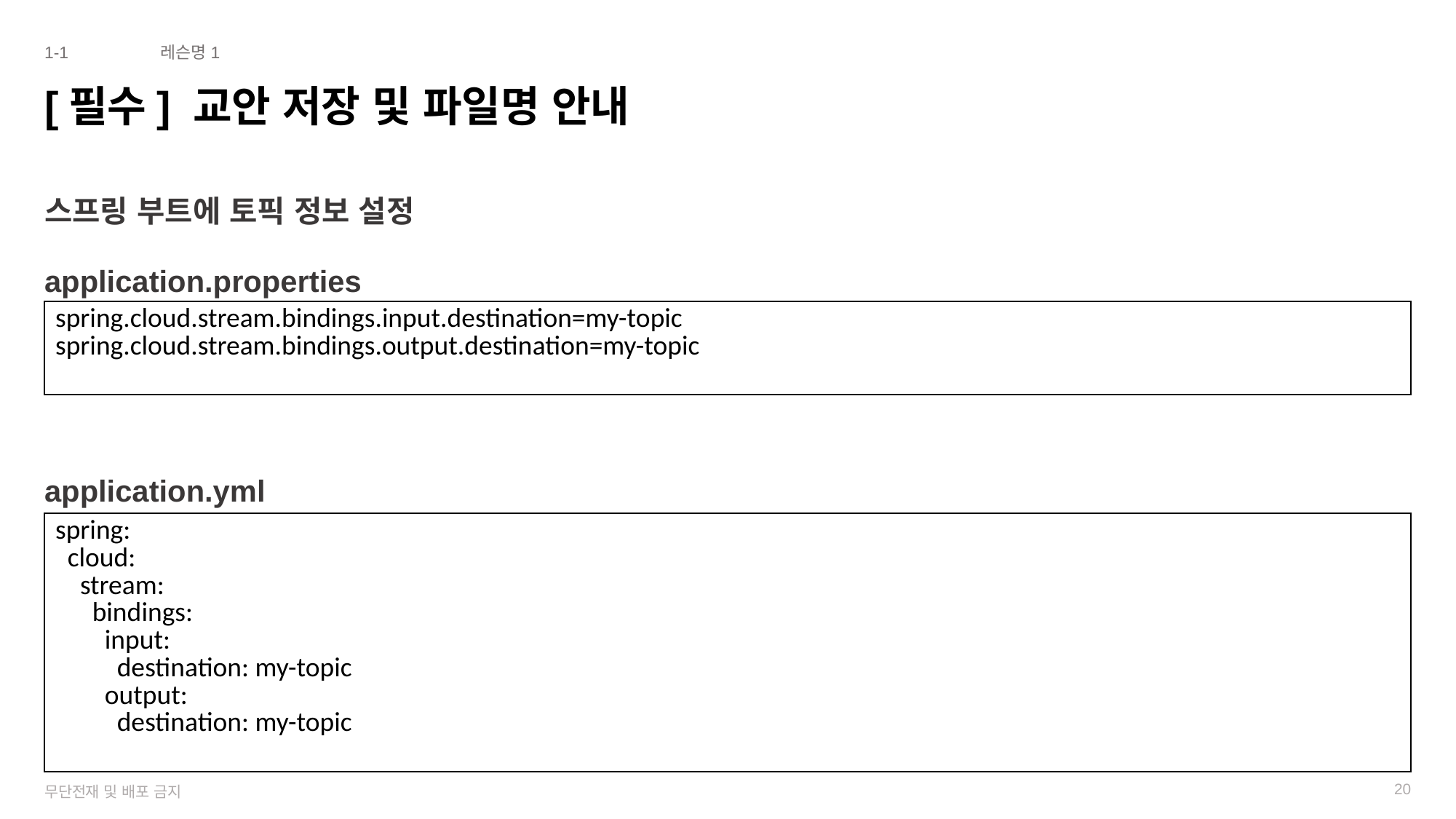

1-1
레슨명1
# [필수] 교안 저장 및 파일명 안내
스프링 부트에 토픽 정보 설정
application.properties

application.yml

| spring.cloud.stream.bindings.input.destination=my-topic spring.cloud.stream.bindings.output.destination=my-topic |
| --- |
| spring: cloud: stream: bindings: input: destination: my-topic output: destination: my-topic |
| --- |
20